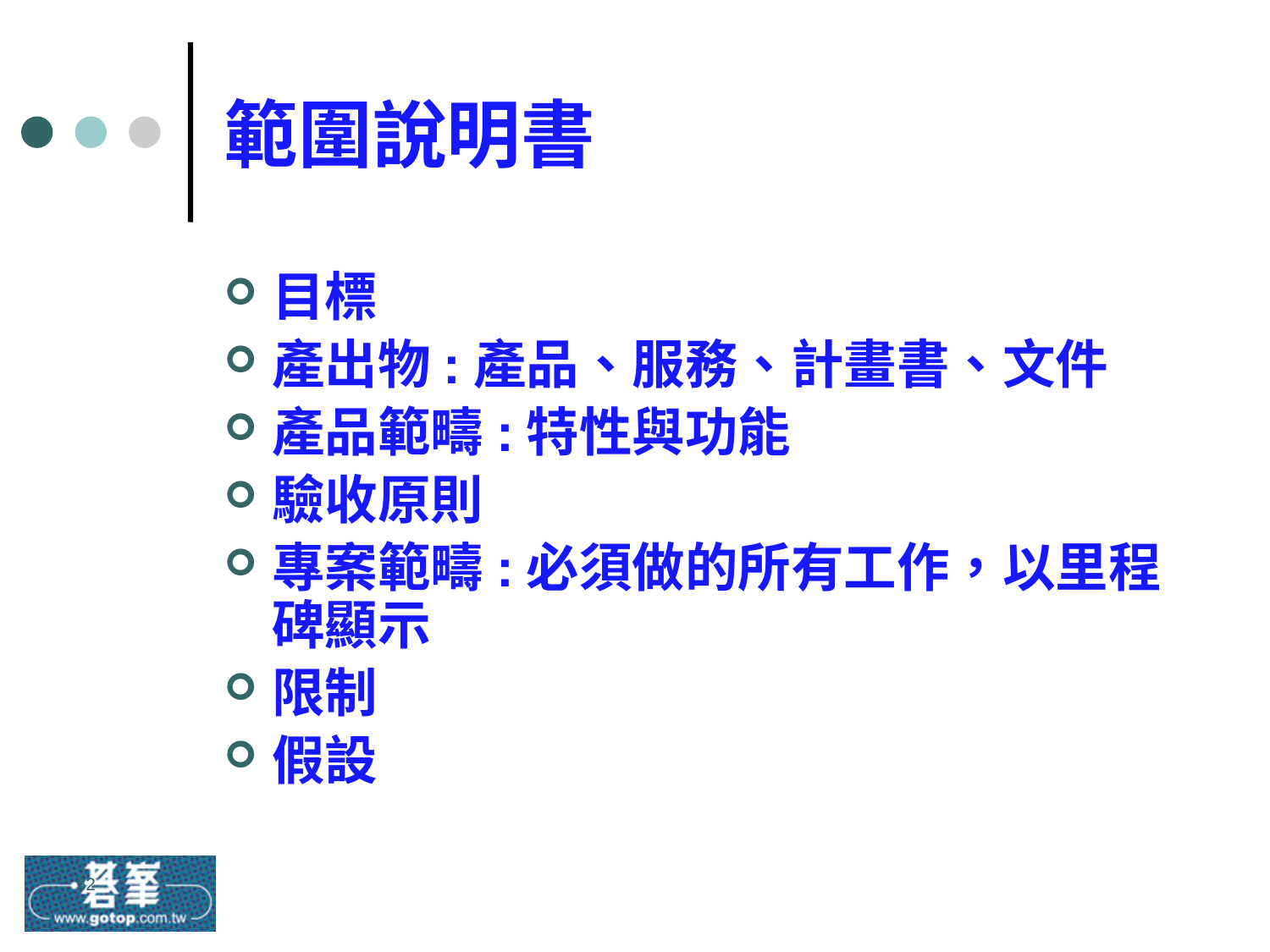

# 範圍說明書
目標
產出物:產品、服務、計畫書、文件
產品範疇:特性與功能
驗收原則
專案範疇:必須做的所有工作，以里程碑顯示
限制
假設

52